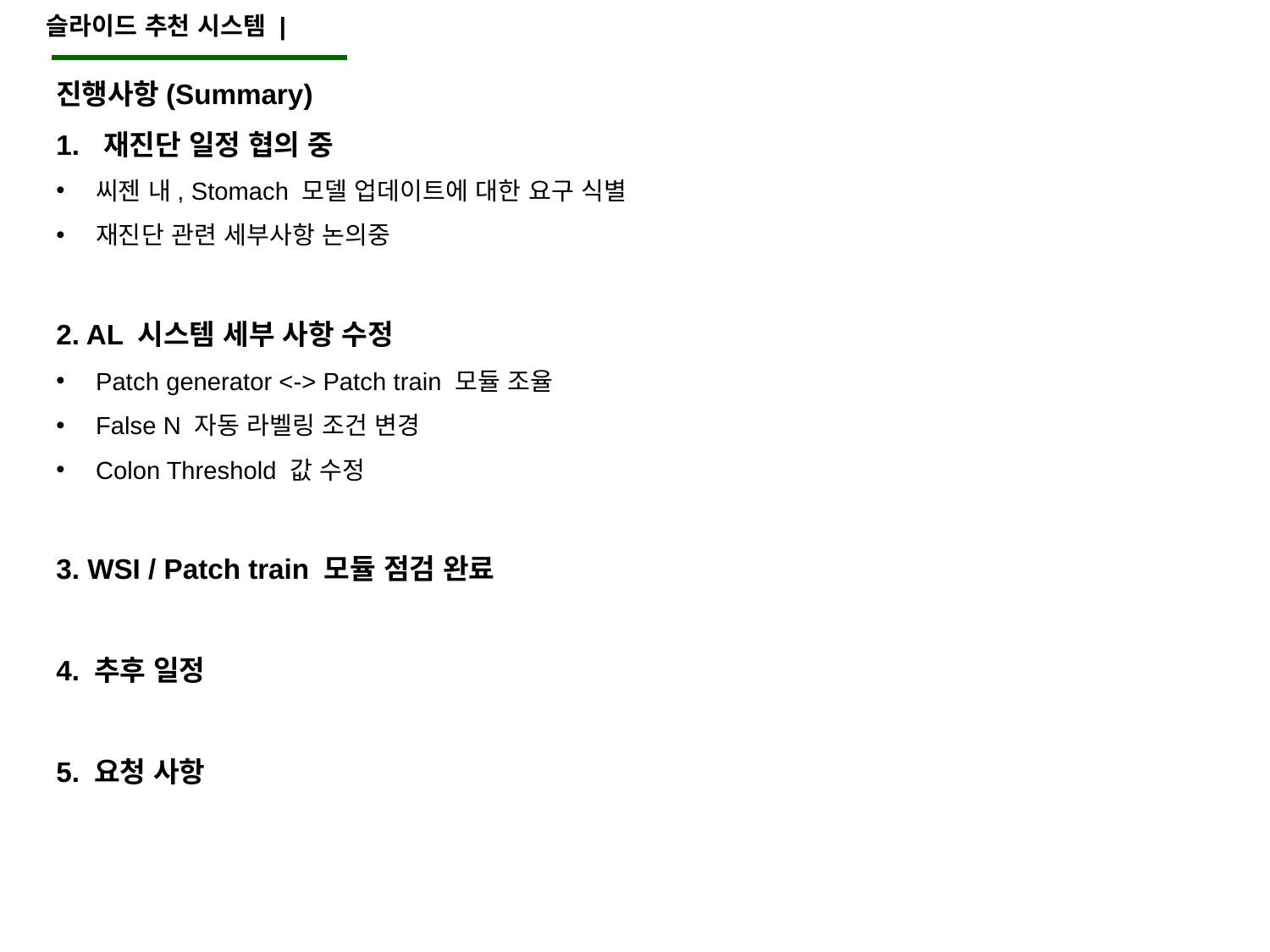

슬라이드 추천 시스템 |
진행사항(Summary)
재진단 일정 협의 중
씨젠 내, Stomach 모델 업데이트에 대한 요구 식별
재진단 관련 세부사항 논의중

2. AL 시스템 세부 사항 수정
Patch generator <-> Patch train 모듈 조율
False N 자동 라벨링 조건 변경
Colon Threshold 값 수정

3. WSI / Patch train 모듈 점검 완료

4. 추후 일정

5. 요청 사항